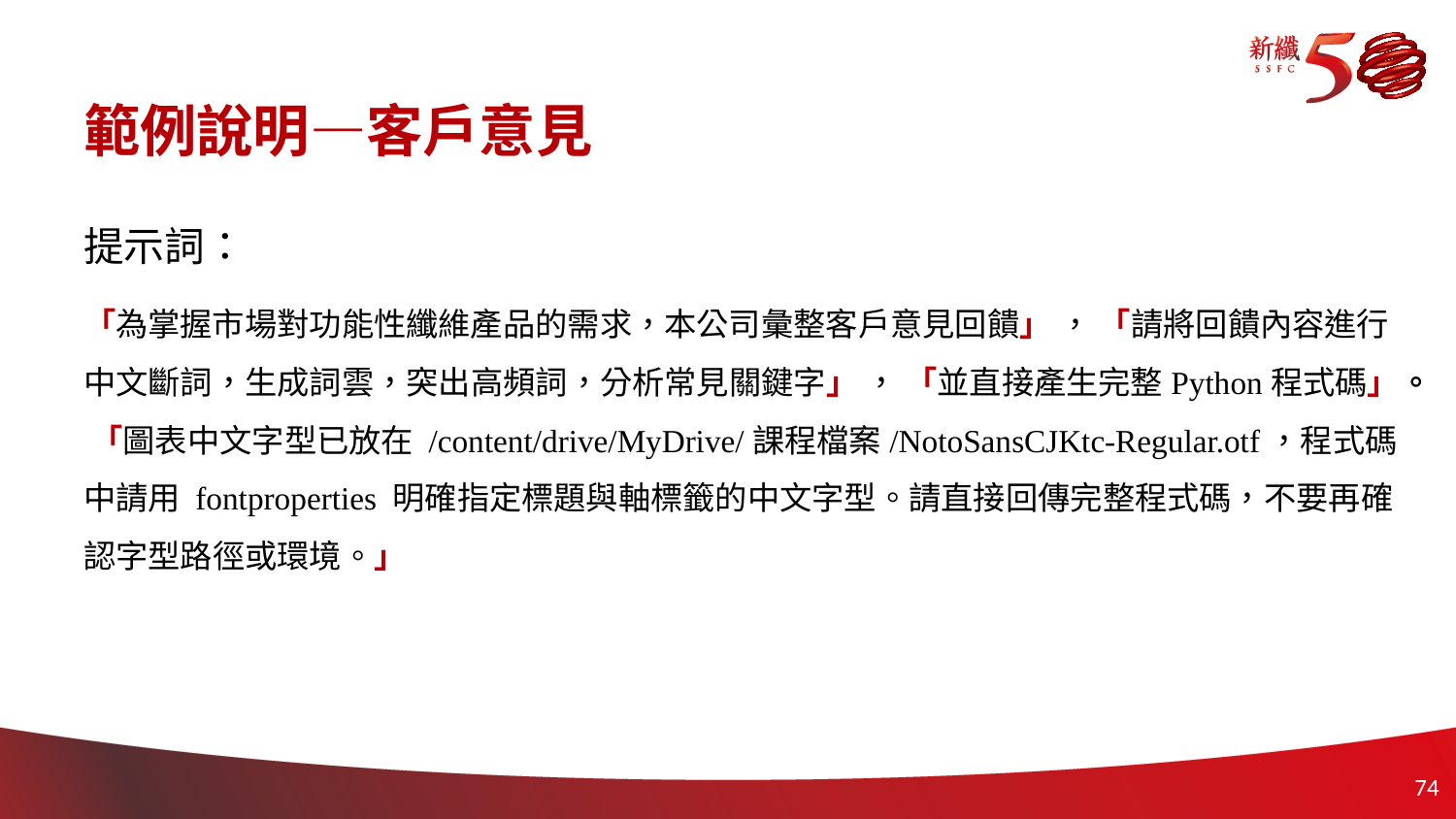

# 範例說明—客戶意見
提示詞：
「為掌握市場對功能性纖維產品的需求，本公司彙整客戶意見回饋」 ， 「請將回饋內容進行中文斷詞，生成詞雲，突出高頻詞，分析常見關鍵字」 ， 「並直接產生完整Python程式碼」。 「圖表中文字型已放在 /content/drive/MyDrive/課程檔案/NotoSansCJKtc-Regular.otf，程式碼中請用 fontproperties 明確指定標題與軸標籤的中文字型。請直接回傳完整程式碼，不要再確認字型路徑或環境。」

74